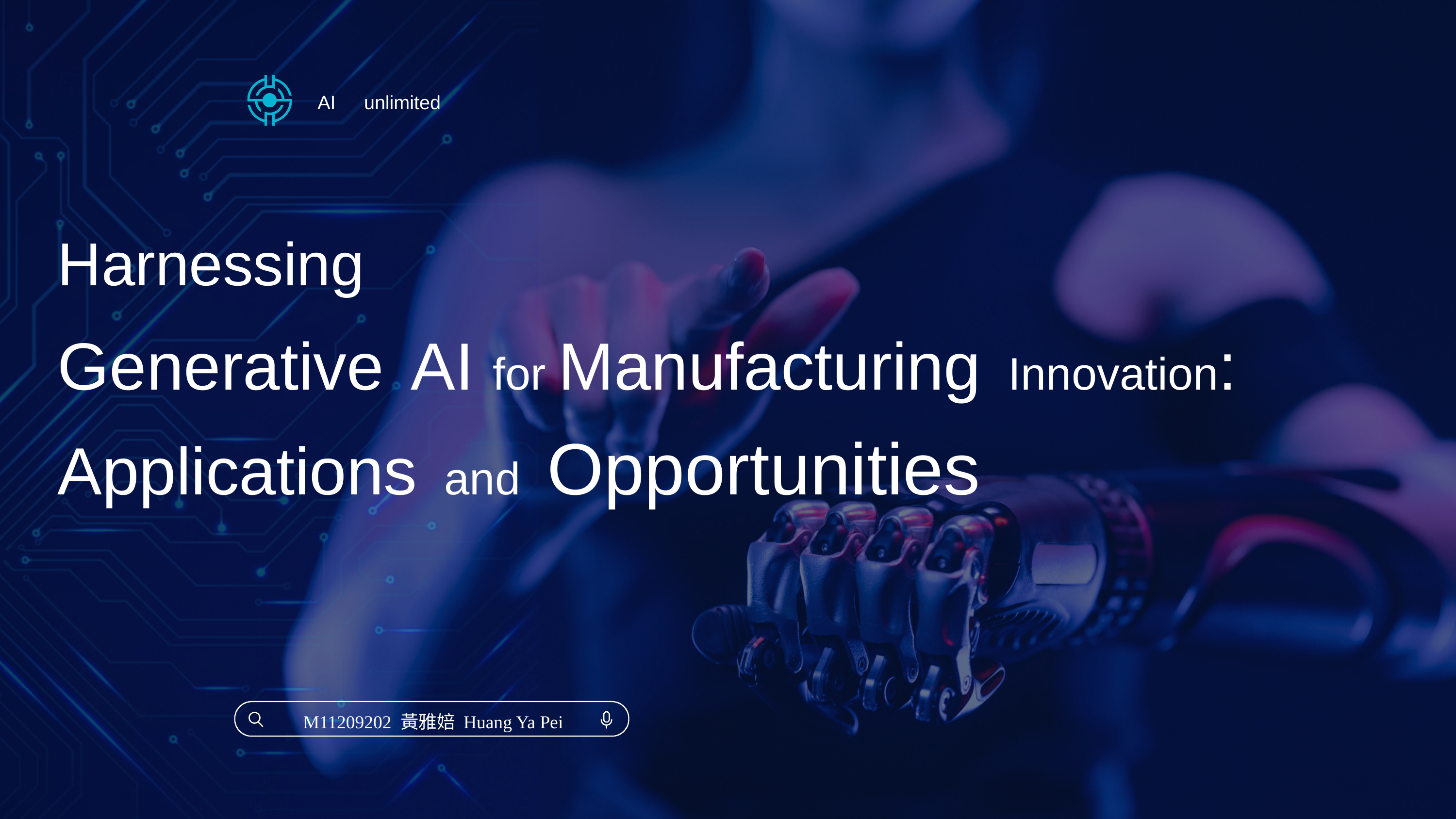

AI　unlimited
Harnessing
Generative AI for Manufacturing Innovation:
Applications and Opportunities

M11209202 黃雅婄 Huang Ya Pei